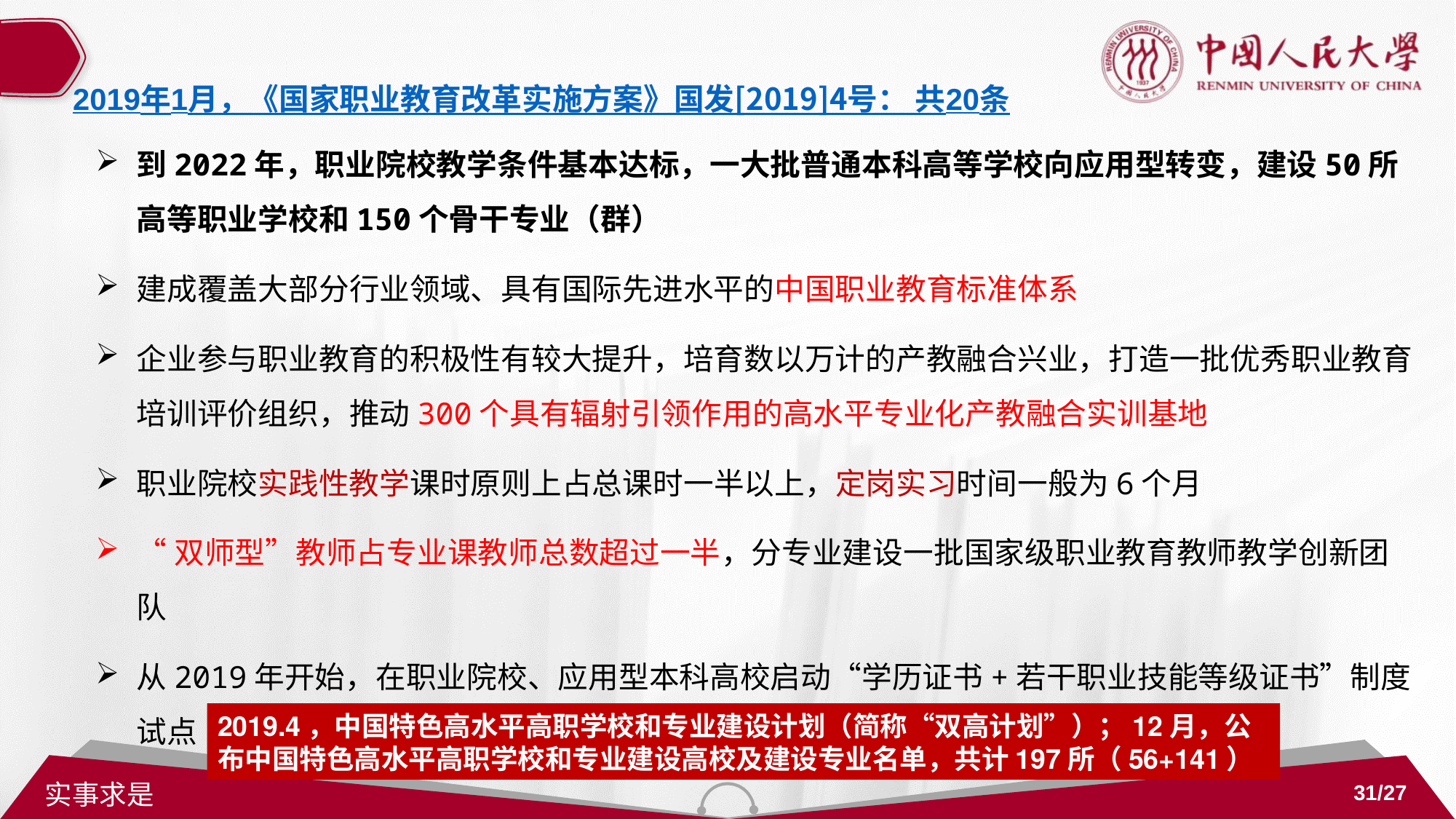

2019年1月，《国家职业教育改革实施方案》国发[2019]4号： 共20条
到2022年，职业院校教学条件基本达标，一大批普通本科高等学校向应用型转变，建设50所高等职业学校和150个骨干专业（群）
建成覆盖大部分行业领域、具有国际先进水平的中国职业教育标准体系
企业参与职业教育的积极性有较大提升，培育数以万计的产教融合兴业，打造一批优秀职业教育培训评价组织，推动300个具有辐射引领作用的高水平专业化产教融合实训基地
职业院校实践性教学课时原则上占总课时一半以上，定岗实习时间一般为6个月
“双师型”教师占专业课教师总数超过一半，分专业建设一批国家级职业教育教师教学创新团队
从2019年开始，在职业院校、应用型本科高校启动“学历证书+若干职业技能等级证书”制度试点（1+X证书制度试点）工作
2019.4，中国特色高水平高职学校和专业建设计划（简称“双高计划”）；12月，公布中国特色高水平高职学校和专业建设高校及建设专业名单，共计197所（56+141）